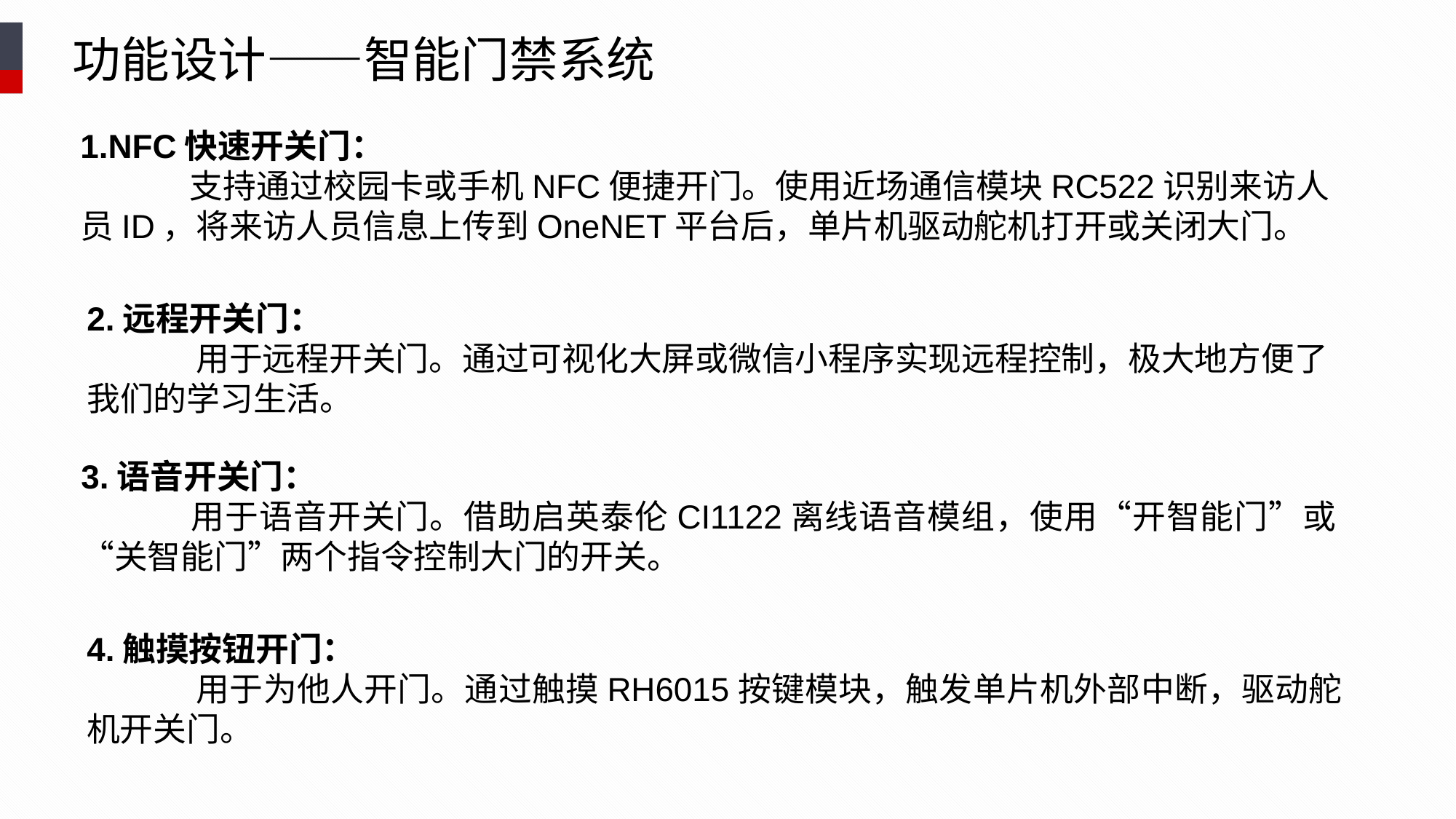

功能设计——智能门禁系统
1.NFC快速开关门：
	支持通过校园卡或手机NFC便捷开门。使用近场通信模块RC522识别来访人员ID，将来访人员信息上传到OneNET平台后，单片机驱动舵机打开或关闭大门。

2.远程开关门：
	用于远程开关门。通过可视化大屏或微信小程序实现远程控制，极大地方便了我们的学习生活。

3.语音开关门：
	用于语音开关门。借助启英泰伦CI1122离线语音模组，使用“开智能门”或“关智能门”两个指令控制大门的开关。

4.触摸按钮开门：
	用于为他人开门。通过触摸RH6015按键模块，触发单片机外部中断，驱动舵机开关门。